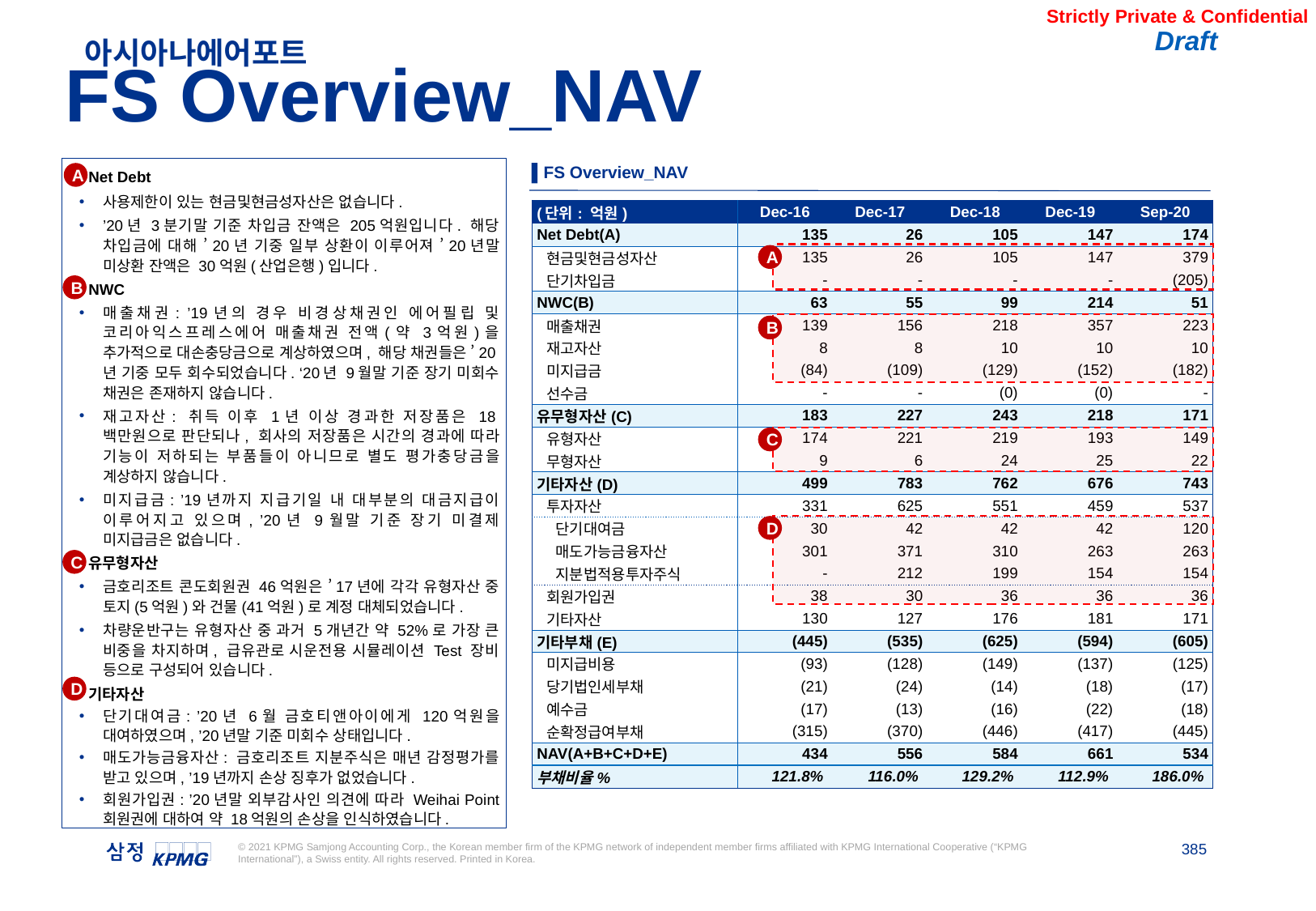

아시아나에어포트
FS Overview_NAV
▌FS Overview_NAV

Net Debt
사용제한이 있는 현금및현금성자산은 없습니다.
’20년 3분기말 기준 차입금 잔액은 205억원입니다. 해당 차입금에 대해 ’20년 기중 일부 상환이 이루어져 ’20년말 미상환 잔액은 30억원(산업은행)입니다.
NWC
매출채권: ’19년의 경우 비경상채권인 에어필립 및 코리아익스프레스에어 매출채권 전액(약 3억원)을 추가적으로 대손충당금으로 계상하였으며, 해당 채권들은 ’20년 기중 모두 회수되었습니다. ‘20년 9월말 기준 장기 미회수 채권은 존재하지 않습니다.
재고자산: 취득 이후 1년 이상 경과한 저장품은 18백만원으로 판단되나, 회사의 저장품은 시간의 경과에 따라 기능이 저하되는 부품들이 아니므로 별도 평가충당금을 계상하지 않습니다.
미지급금: ’19년까지 지급기일 내 대부분의 대금지급이 이루어지고 있으며, ’20년 9월말 기준 장기 미결제 미지급금은 없습니다.
유무형자산
금호리조트 콘도회원권 46억원은 ’17년에 각각 유형자산 중 토지(5억원)와 건물(41억원)로 계정 대체되었습니다.
차량운반구는 유형자산 중 과거 5개년간 약 52%로 가장 큰 비중을 차지하며, 급유관로 시운전용 시뮬레이션 Test 장비 등으로 구성되어 있습니다.
기타자산
단기대여금: ’20년 6월 금호티앤아이에게 120억원을 대여하였으며, ’20년말 기준 미회수 상태입니다.
매도가능금융자산: 금호리조트 지분주식은 매년 감정평가를 받고 있으며, ’19년까지 손상 징후가 없었습니다.
회원가입권: ’20년말 외부감사인 의견에 따라 Weihai Point 회원권에 대하여 약 18억원의 손상을 인식하였습니다.
A
| (단위: 억원) | Dec-16 | Dec-17 | Dec-18 | Dec-19 | Sep-20 |
| --- | --- | --- | --- | --- | --- |
| Net Debt(A) | 135 | 26 | 105 | 147 | 174 |
| 현금및현금성자산 | 135 | 26 | 105 | 147 | 379 |
| 단기차입금 | - | - | - | - | (205) |
| NWC(B) | 63 | 55 | 99 | 214 | 51 |
| 매출채권 | 139 | 156 | 218 | 357 | 223 |
| 재고자산 | 8 | 8 | 10 | 10 | 10 |
| 미지급금 | (84) | (109) | (129) | (152) | (182) |
| 선수금 | - | - | (0) | (0) | - |
| 유무형자산(C) | 183 | 227 | 243 | 218 | 171 |
| 유형자산 | 174 | 221 | 219 | 193 | 149 |
| 무형자산 | 9 | 6 | 24 | 25 | 22 |
| 기타자산(D) | 499 | 783 | 762 | 676 | 743 |
| 투자자산 | 331 | 625 | 551 | 459 | 537 |
| 단기대여금 | 30 | 42 | 42 | 42 | 120 |
| 매도가능금융자산 | 301 | 371 | 310 | 263 | 263 |
| 지분법적용투자주식 | - | 212 | 199 | 154 | 154 |
| 회원가입권 | 38 | 30 | 36 | 36 | 36 |
| 기타자산 | 130 | 127 | 176 | 181 | 171 |
| 기타부채(E) | (445) | (535) | (625) | (594) | (605) |
| 미지급비용 | (93) | (128) | (149) | (137) | (125) |
| 당기법인세부채 | (21) | (24) | (14) | (18) | (17) |
| 예수금 | (17) | (13) | (16) | (22) | (18) |
| 순확정급여부채 | (315) | (370) | (446) | (417) | (445) |
| NAV(A+B+C+D+E) | 434 | 556 | 584 | 661 | 534 |
| 부채비율% | 121.8% | 116.0% | 129.2% | 112.9% | 186.0% |

A
B

B

C
D

C
D